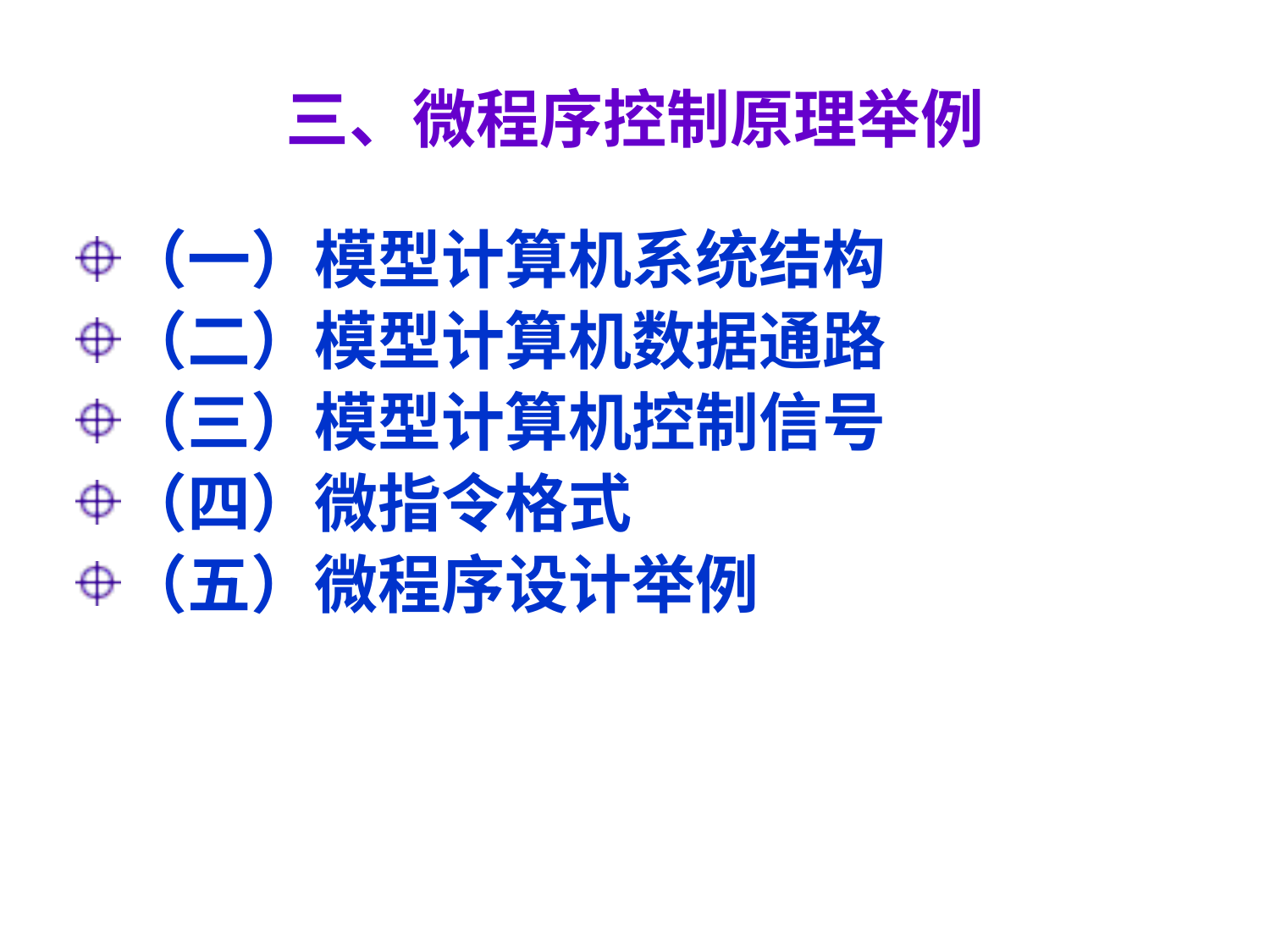

# 三、微程序控制原理举例
（一）模型计算机系统结构
（二）模型计算机数据通路
（三）模型计算机控制信号
（四）微指令格式
（五）微程序设计举例
48